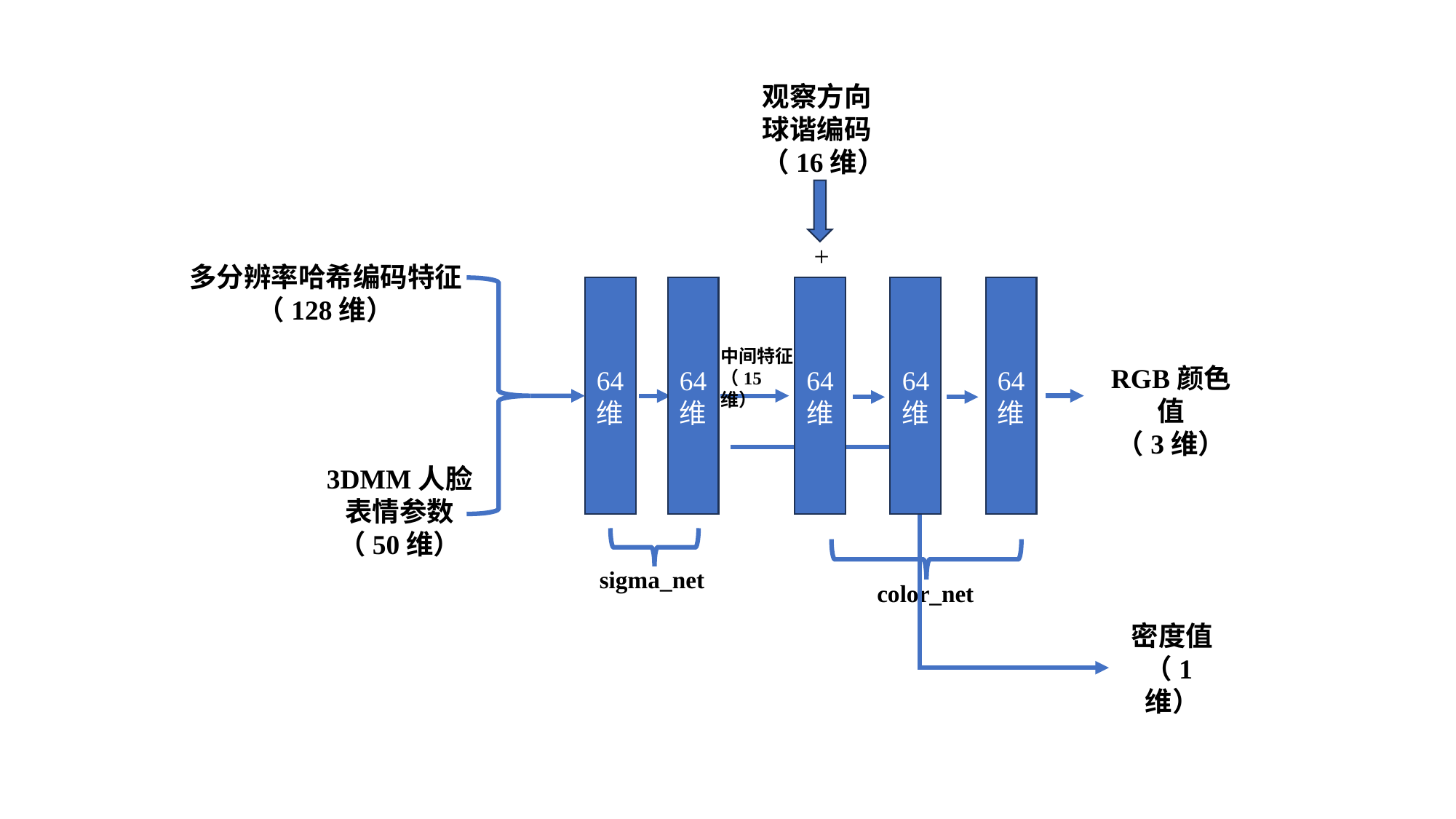

观察方向球谐编码
（16维）

+
多分辨率哈希编码特征
（128维）

64
维
64
维
64
维
64
维
64
维
中间特征
（15维）
RGB颜色值
（3维）
3DMM人脸表情参数（50维）

sigma_net
color_net
密度值
（1维）